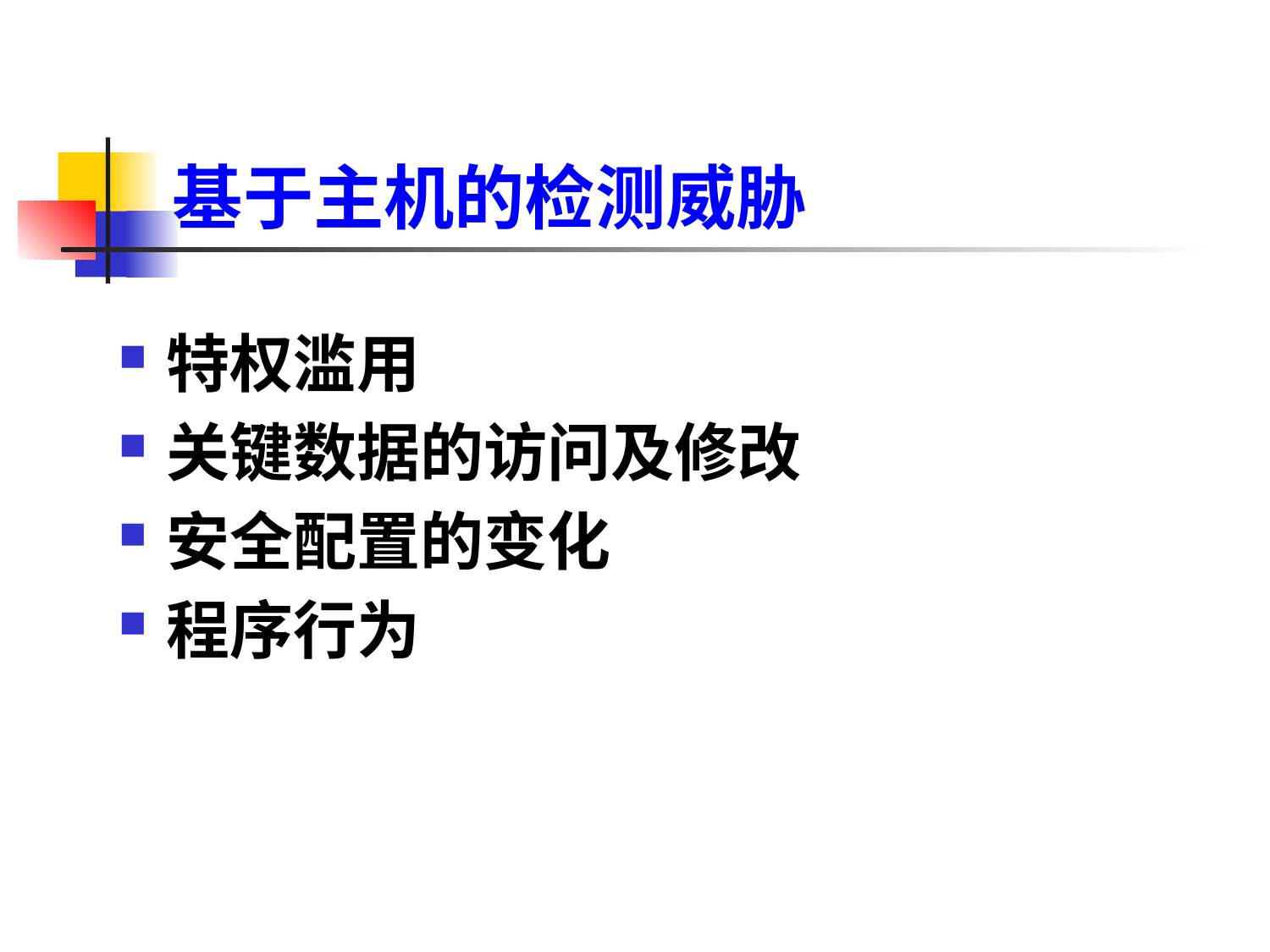

# 基于主机的检测威胁
特权滥用
关键数据的访问及修改
安全配置的变化
程序行为